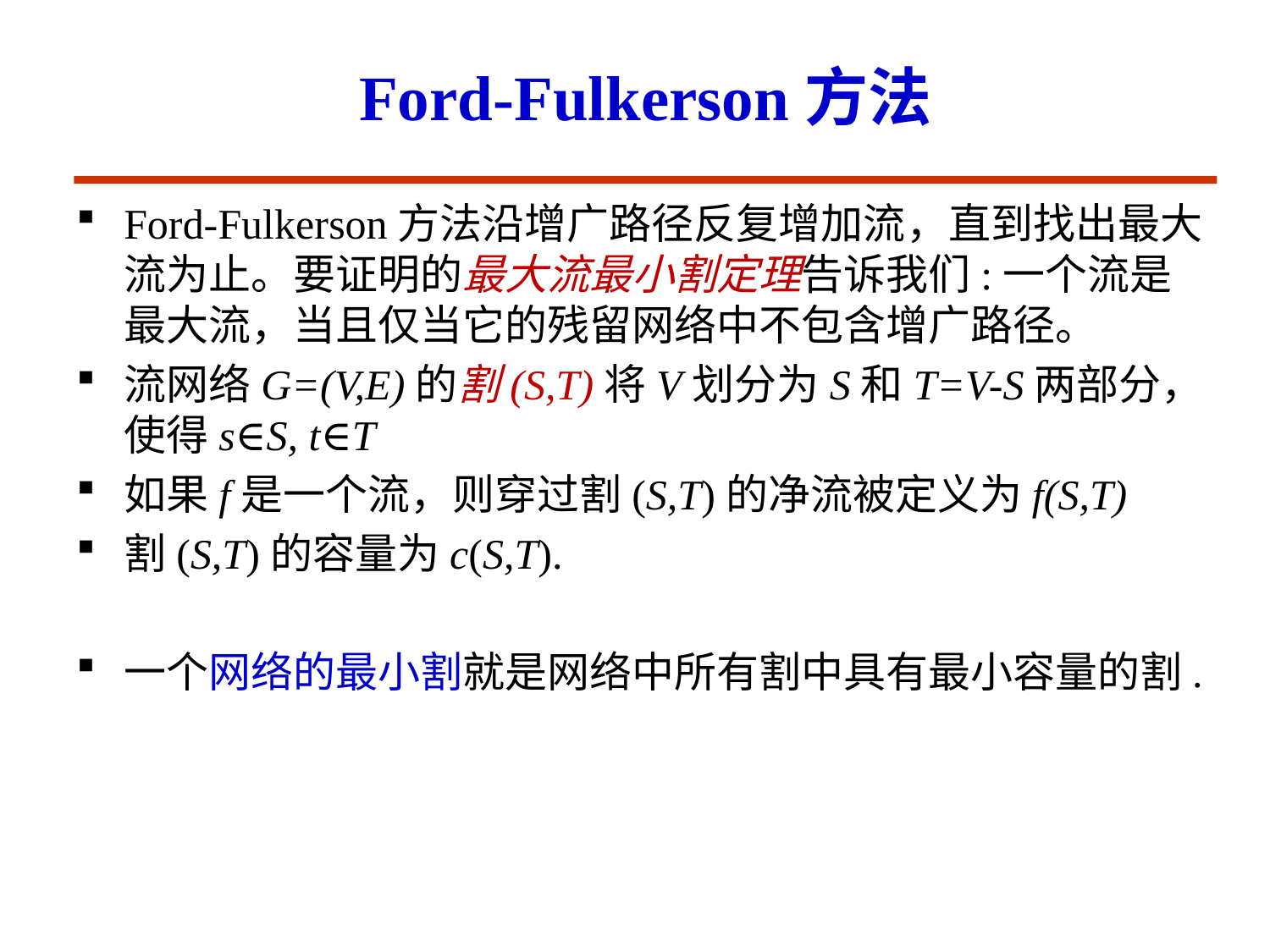

# Ford-Fulkerson方法
Ford-Fulkerson方法沿增广路径反复增加流，直到找出最大流为止。要证明的最大流最小割定理告诉我们:一个流是最大流，当且仅当它的残留网络中不包含增广路径。
流网络G=(V,E)的割(S,T)将V划分为S和T=V-S两部分，使得s∈S, t∈T
如果f是一个流，则穿过割(S,T)的净流被定义为f(S,T)
割(S,T)的容量为c(S,T).

一个网络的最小割就是网络中所有割中具有最小容量的割.